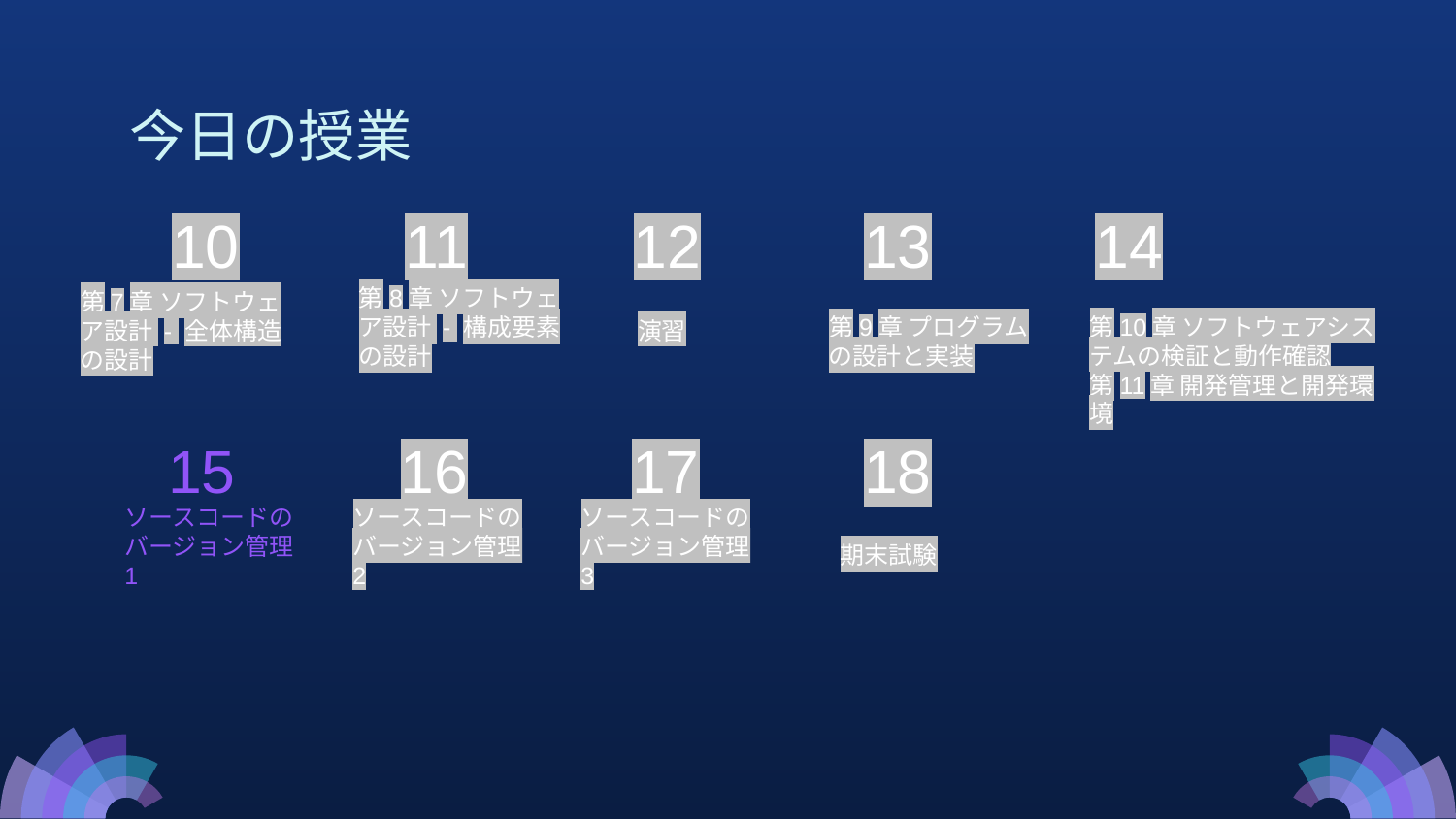

# 今日の授業
10
11
12
13
14
第7章 ソフトウェア設計 - 全体構造の設計
第8章 ソフトウェア設計 - 構成要素の設計
演習
第9章 プログラムの設計と実装
第10章 ソフトウェアシステムの検証と動作確認
第11章 開発管理と開発環境
15
16
17
18
ソースコードのバージョン管理 1
ソースコードのバージョン管理 2
ソースコードのバージョン管理 3
期末試験